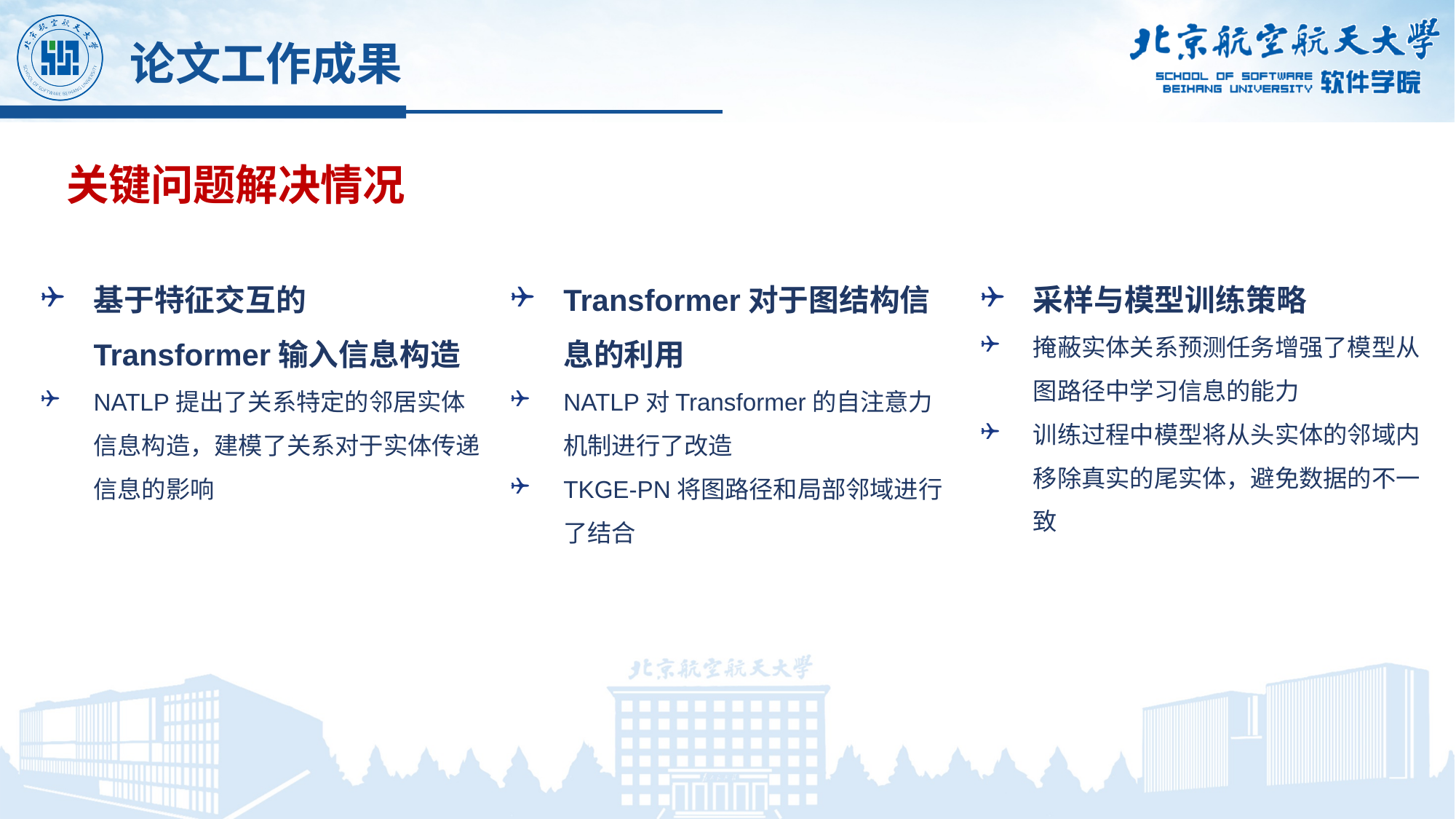

论文工作成果

关键问题解决情况
采样与模型训练策略
掩蔽实体关系预测任务增强了模型从图路径中学习信息的能力
训练过程中模型将从头实体的邻域内移除真实的尾实体，避免数据的不一致
基于特征交互的Transformer输入信息构造
NATLP提出了关系特定的邻居实体信息构造，建模了关系对于实体传递信息的影响
Transformer对于图结构信息的利用
NATLP对Transformer的自注意力机制进行了改造
TKGE-PN将图路径和局部邻域进行了结合